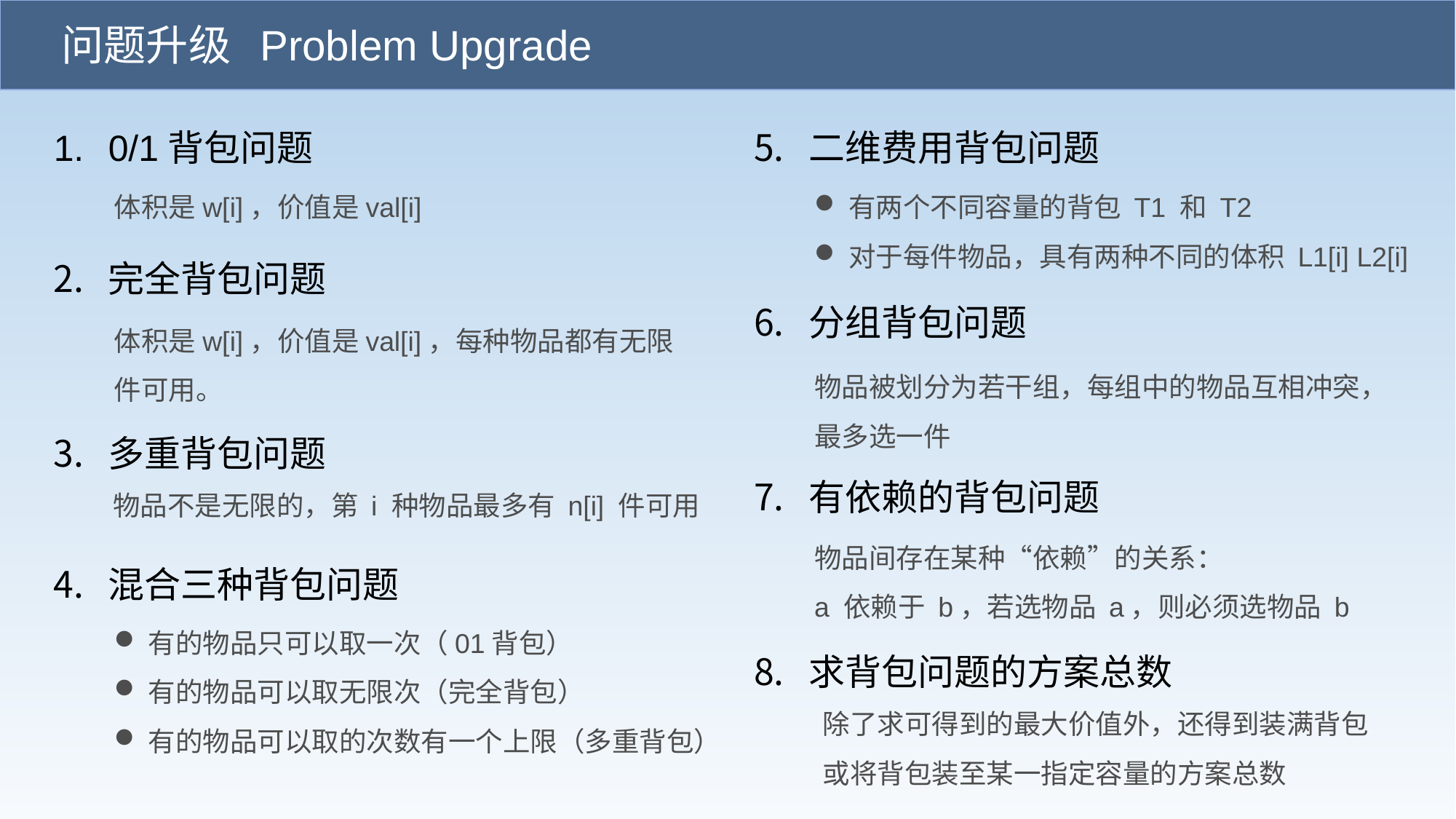

问题升级  Problem Upgrade
0/1背包问题

完全背包问题

多重背包问题

混合三种背包问题
二维费用背包问题

分组背包问题

有依赖的背包问题

求背包问题的方案总数
体积是w[i]，价值是val[i]
有两个不同容量的背包 T1 和 T2
对于每件物品，具有两种不同的体积 L1[i] L2[i]
体积是w[i]，价值是val[i]，每种物品都有无限件可用。
物品被划分为若干组，每组中的物品互相冲突，最多选一件
物品不是无限的，第 i 种物品最多有 n[i] 件可用
物品间存在某种“依赖”的关系：
a 依赖于 b，若选物品 a，则必须选物品 b
有的物品只可以取一次（01背包）
有的物品可以取无限次（完全背包）
有的物品可以取的次数有一个上限（多重背包）
除了求可得到的最大价值外，还得到装满背包或将背包装至某一指定容量的方案总数